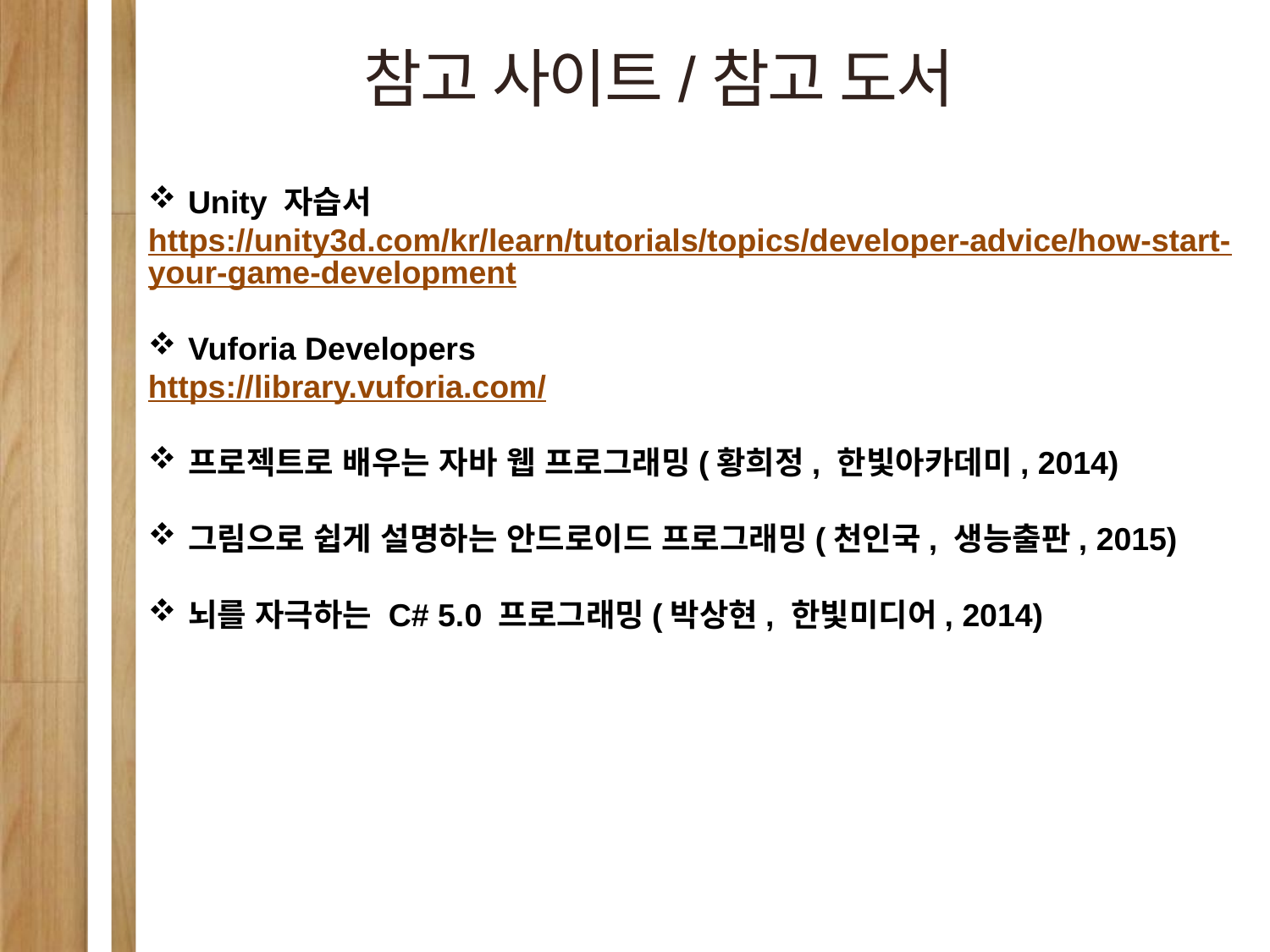

참고 사이트/참고 도서
Unity 자습서
https://unity3d.com/kr/learn/tutorials/topics/developer-advice/how-start-your-game-development

Vuforia Developers
https://library.vuforia.com/

프로젝트로 배우는 자바 웹 프로그래밍(황희정, 한빛아카데미, 2014)

그림으로 쉽게 설명하는 안드로이드 프로그래밍(천인국, 생능출판, 2015)

뇌를 자극하는 C# 5.0 프로그래밍(박상현, 한빛미디어, 2014)